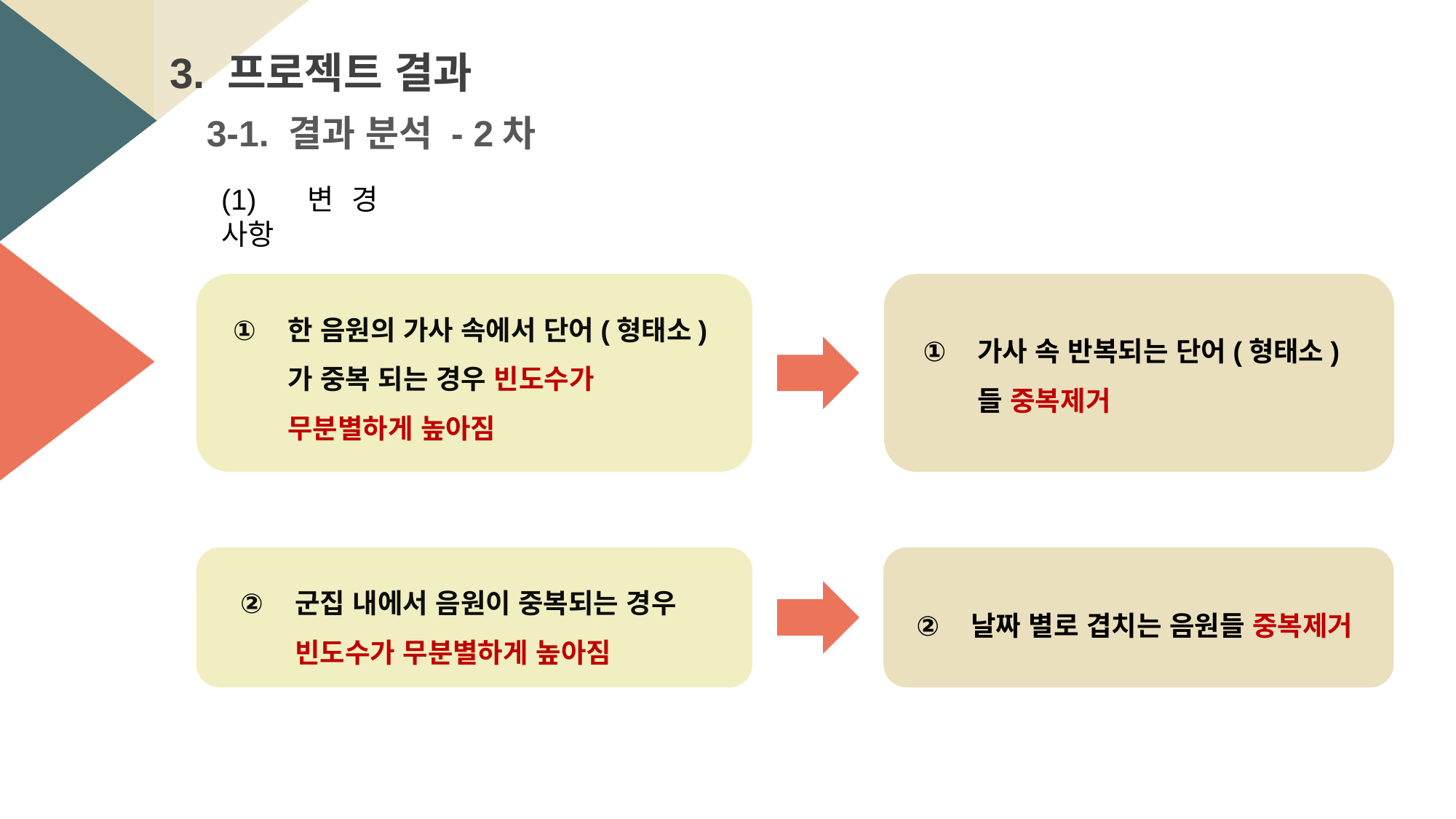

3. 프로젝트 결과
3-1. 결과 분석 - 2차
(1) 변경 사항

한 음원의 가사 속에서 단어(형태소)가 중복 되는 경우 빈도수가 무분별하게 높아짐
가사 속 반복되는 단어(형태소)들 중복제거

군집 내에서 음원이 중복되는 경우 빈도수가 무분별하게 높아짐

날짜 별로 겹치는 음원들 중복제거